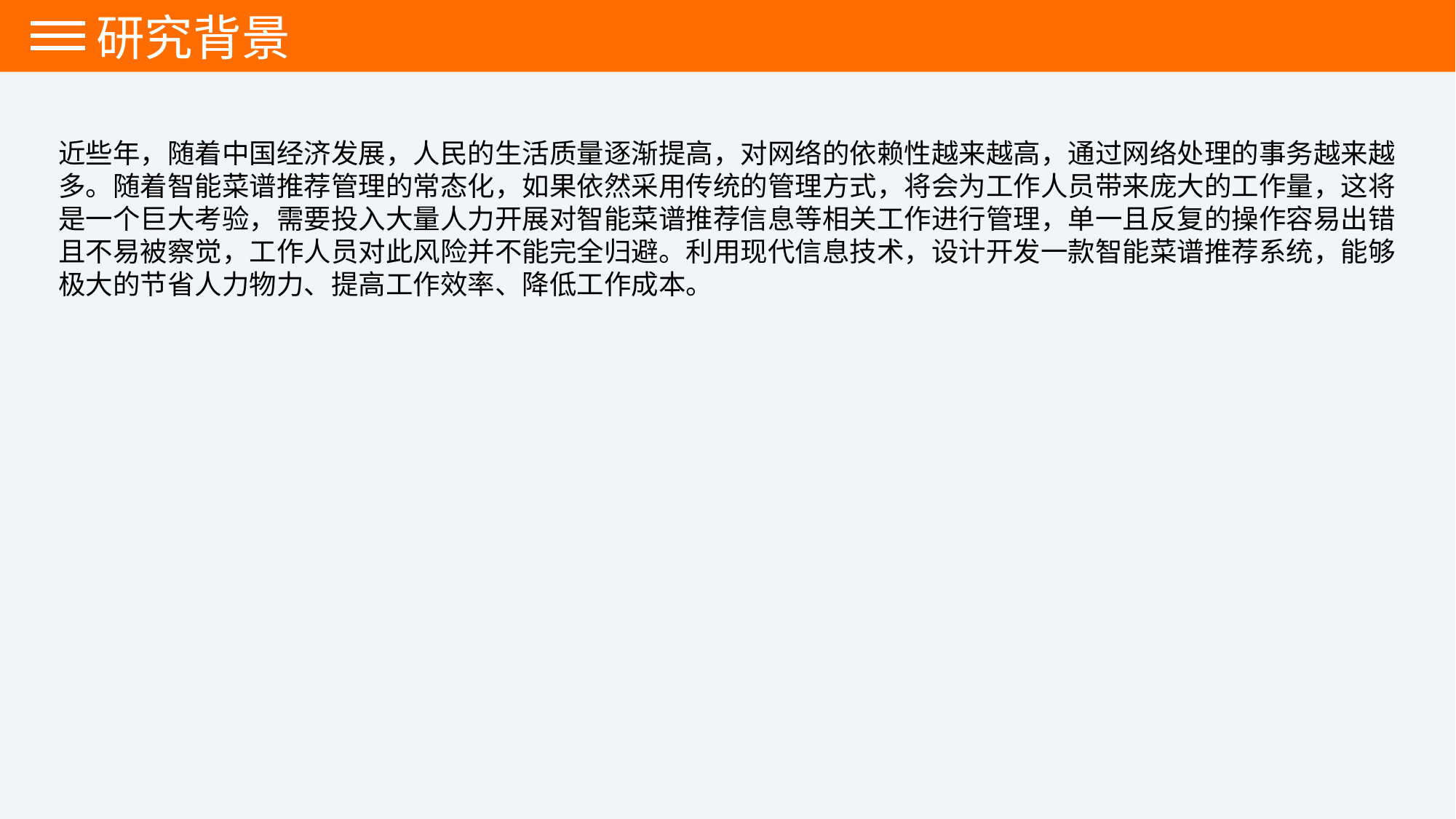

研究背景
近些年，随着中国经济发展，人民的生活质量逐渐提高，对网络的依赖性越来越高，通过网络处理的事务越来越多。随着智能菜谱推荐管理的常态化，如果依然采用传统的管理方式，将会为工作人员带来庞大的工作量，这将是一个巨大考验，需要投入大量人力开展对智能菜谱推荐信息等相关工作进行管理，单一且反复的操作容易出错且不易被察觉，工作人员对此风险并不能完全归避。利用现代信息技术，设计开发一款智能菜谱推荐系统，能够极大的节省人力物力、提高工作效率、降低工作成本。